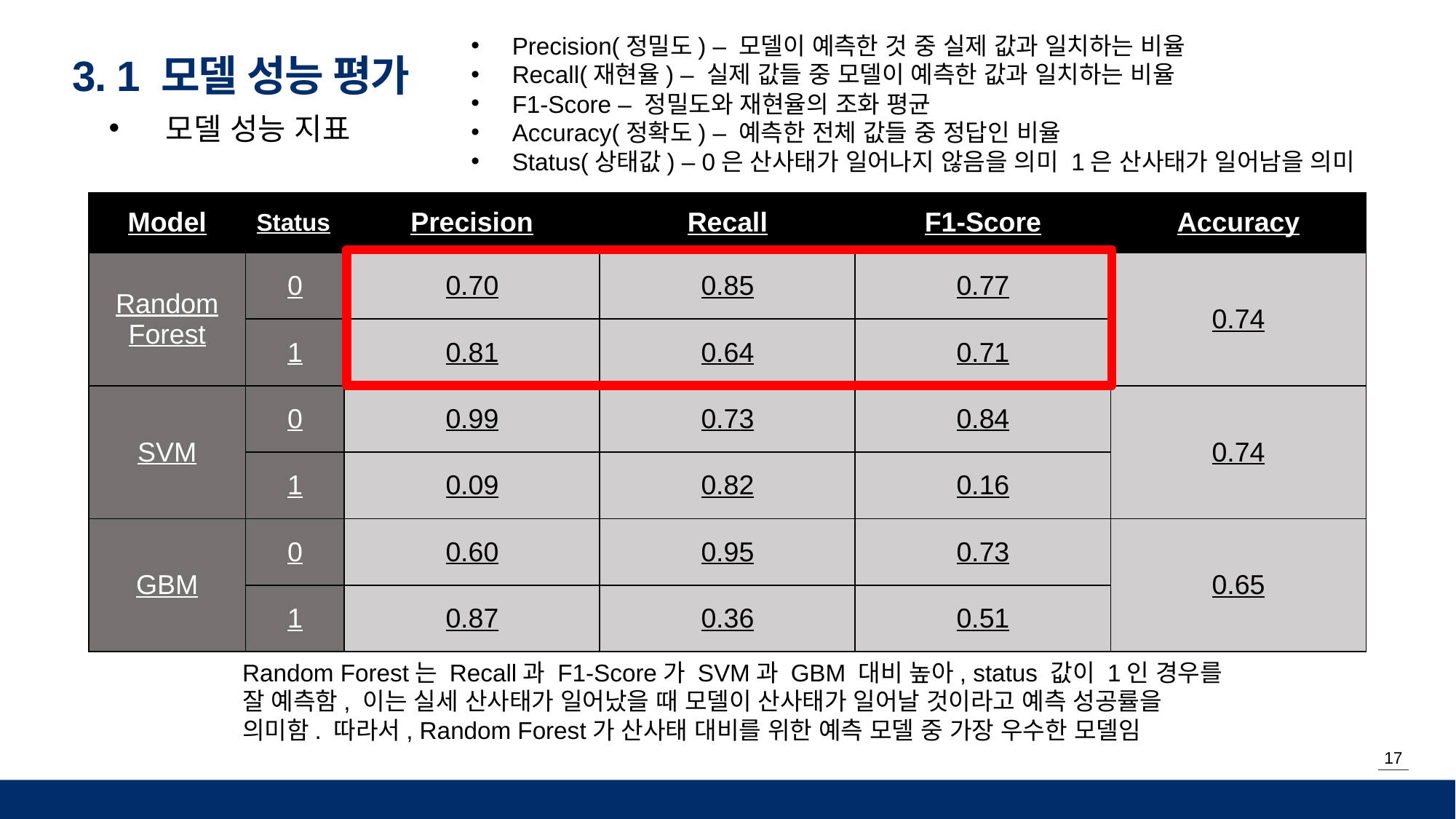

Precision(정밀도) – 모델이 예측한 것 중 실제 값과 일치하는 비율
Recall(재현율) – 실제 값들 중 모델이 예측한 값과 일치하는 비율
F1-Score – 정밀도와 재현율의 조화 평균
Accuracy(정확도) – 예측한 전체 값들 중 정답인 비율
Status(상태값) – 0은 산사태가 일어나지 않음을 의미 1은 산사태가 일어남을 의미
3. 1 모델 성능 평가
 모델 성능 지표
| Model | Status | Precision | Recall | F1-Score | Accuracy |
| --- | --- | --- | --- | --- | --- |
| Random Forest | 0 | 0.70 | 0.85 | 0.77 | 0.74 |
|  | 1 | 0.81 | 0.64 | 0.71 |  |
| SVM | 0 | 0.99 | 0.73 | 0.84 | 0.74 |
|  | 1 | 0.09 | 0.82 | 0.16 |  |
| GBM | 0 | 0.60 | 0.95 | 0.73 | 0.65 |
|  | 1 | 0.87 | 0.36 | 0.51 |  |

Random Forest는 Recall과 F1-Score가 SVM과 GBM 대비 높아, status 값이 1인 경우를 잘 예측함, 이는 실세 산사태가 일어났을 때 모델이 산사태가 일어날 것이라고 예측 성공률을 의미함. 따라서, Random Forest가 산사태 대비를 위한 예측 모델 중 가장 우수한 모델임